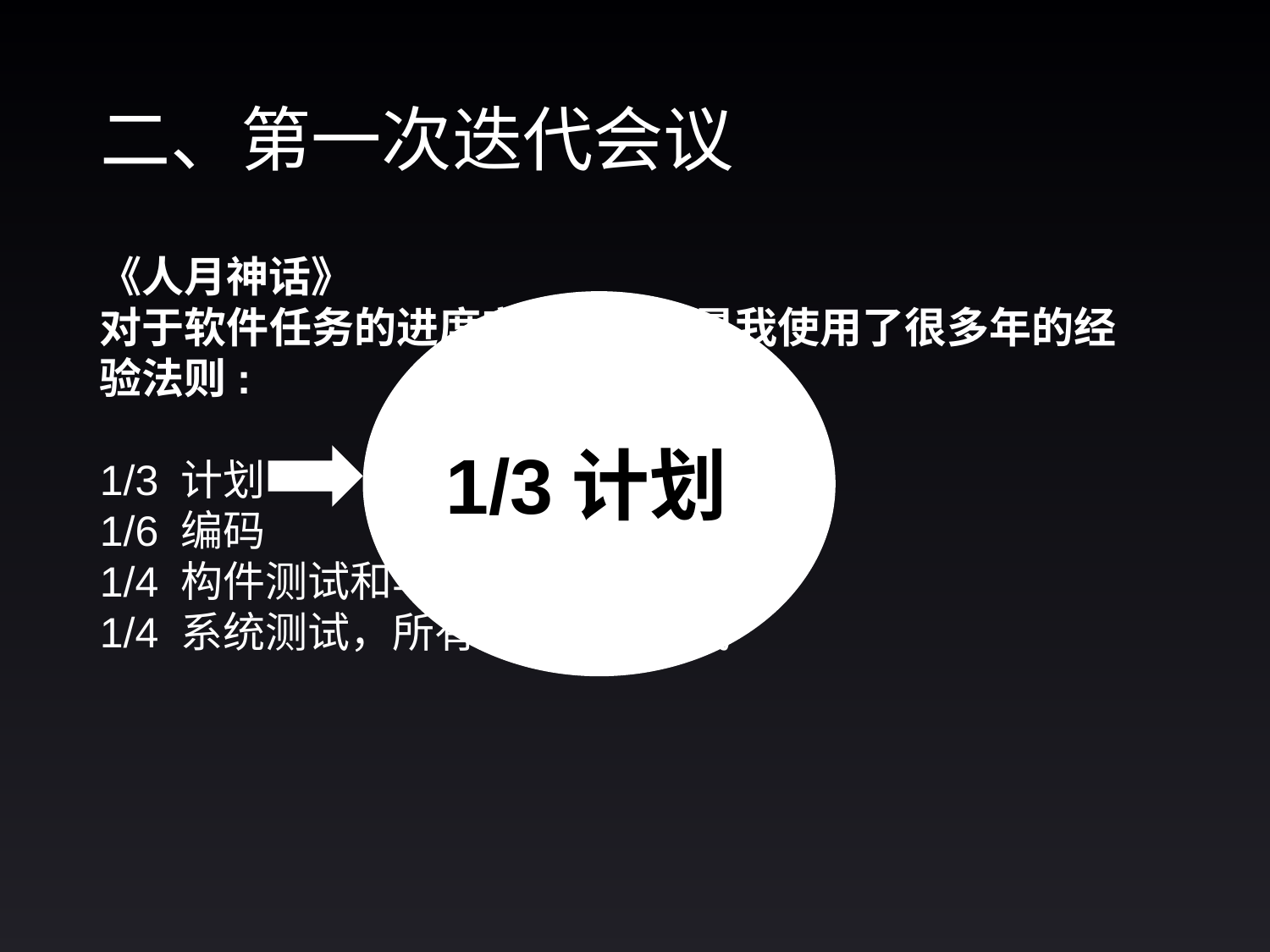

# 二、第一次迭代会议
《人月神话》
对于软件任务的进度安排，以下是我使用了很多年的经验法则:

1/3 计划
1/6 编码
1/4 构件测试和早期系统测试
1/4 系统测试，所有的构件已完成

1/3计划